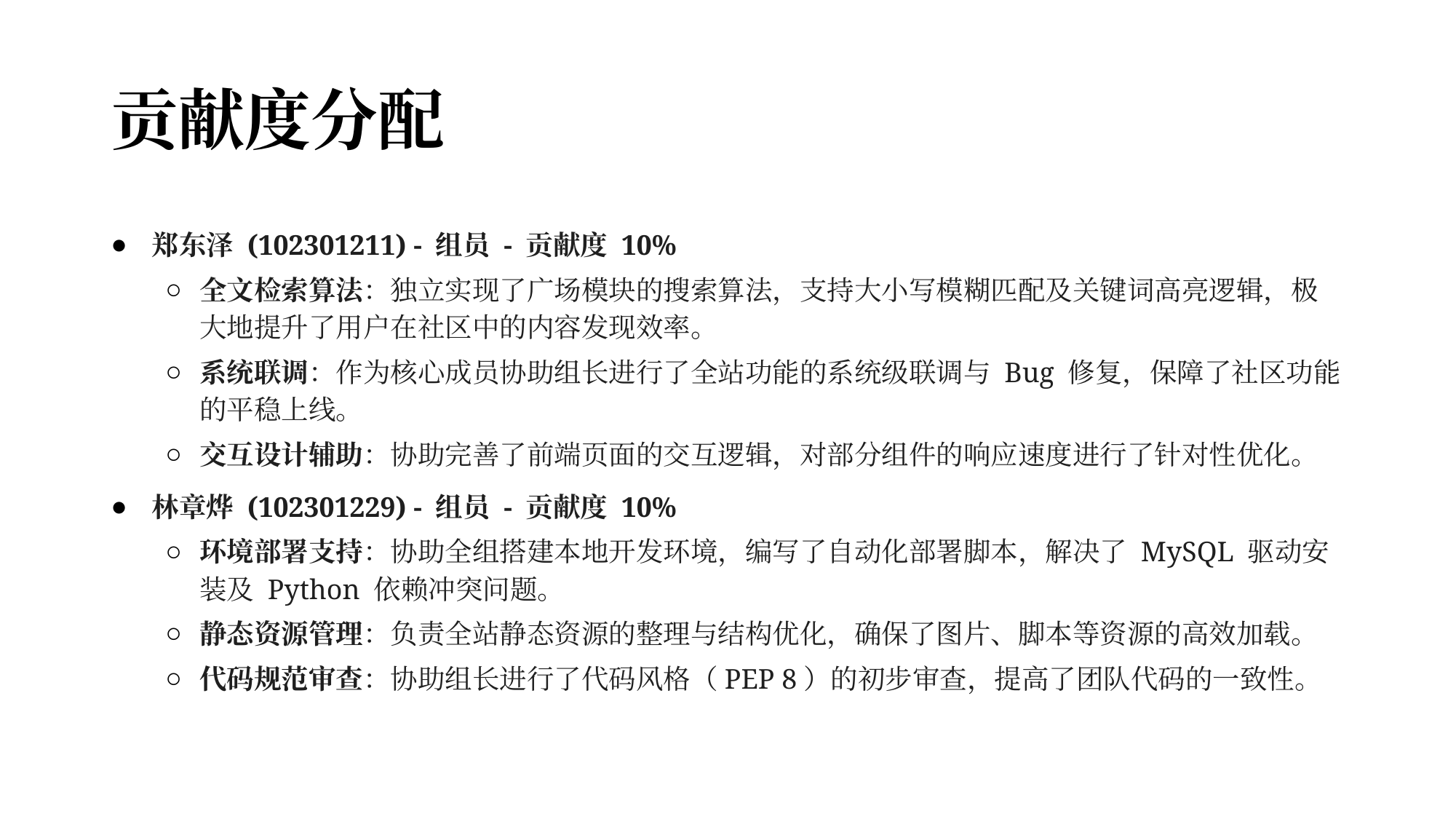

# 贡献度分配
郑东泽 (102301211) - 组员 - 贡献度 10%
全文检索算法：独立实现了广场模块的搜索算法，支持大小写模糊匹配及关键词高亮逻辑，极大地提升了用户在社区中的内容发现效率。
系统联调：作为核心成员协助组长进行了全站功能的系统级联调与 Bug 修复，保障了社区功能的平稳上线。
交互设计辅助：协助完善了前端页面的交互逻辑，对部分组件的响应速度进行了针对性优化。
林章烨 (102301229) - 组员 - 贡献度 10%
环境部署支持：协助全组搭建本地开发环境，编写了自动化部署脚本，解决了 MySQL 驱动安装及 Python 依赖冲突问题。
静态资源管理：负责全站静态资源的整理与结构优化，确保了图片、脚本等资源的高效加载。
代码规范审查：协助组长进行了代码风格（PEP 8）的初步审查，提高了团队代码的一致性。